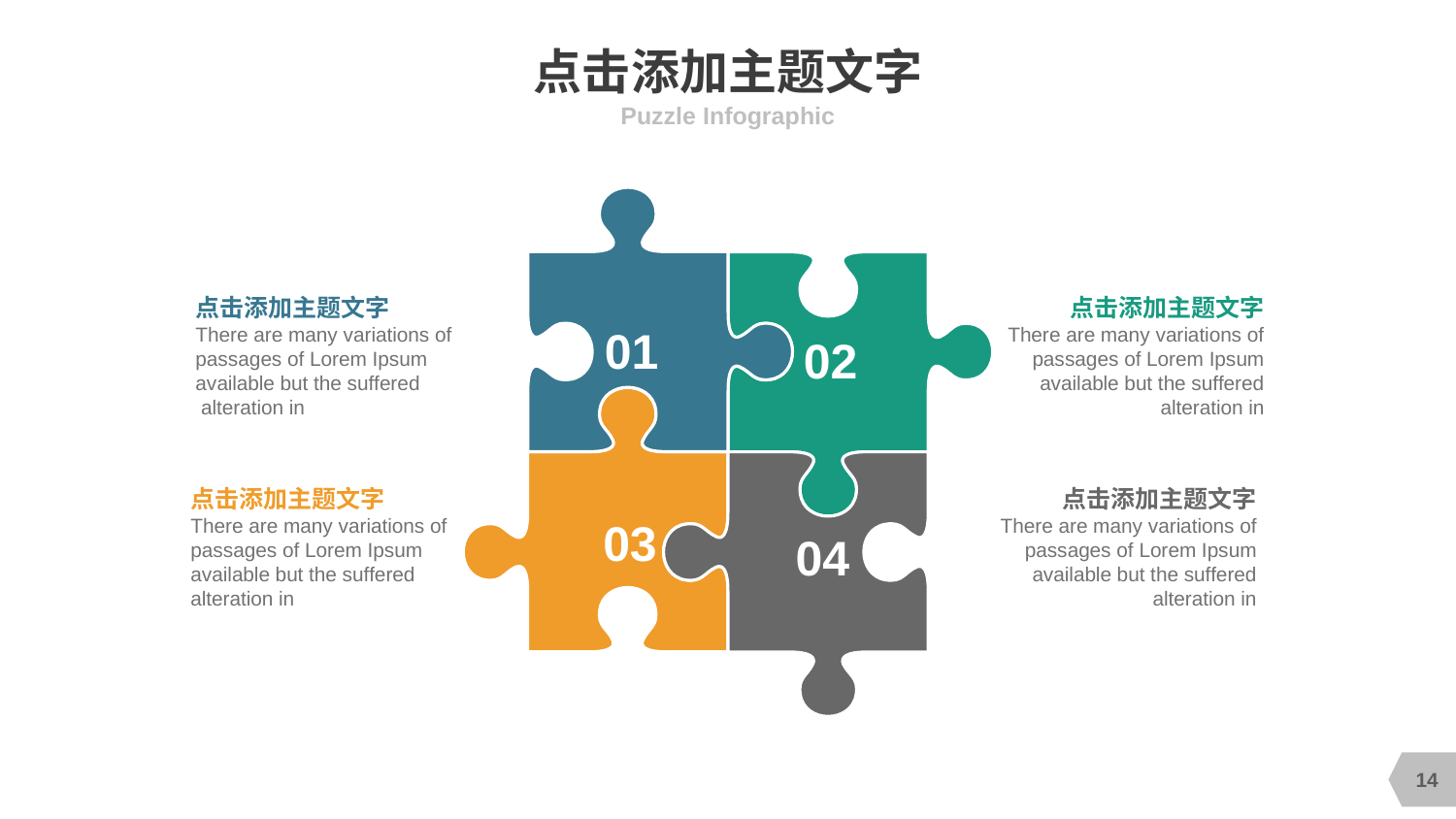

# 点击添加主题文字
Puzzle Infographic

点击添加主题文字
There are many variations of passages of Lorem Ipsum available but the suffered
 alteration in
点击添加主题文字
There are many variations of passages of Lorem Ipsum available but the suffered alteration in
01
02

点击添加主题文字
There are many variations of passages of Lorem Ipsum available but the suffered
alteration in
点击添加主题文字
There are many variations of passages of Lorem Ipsum available but the suffered alteration in
03
04
14